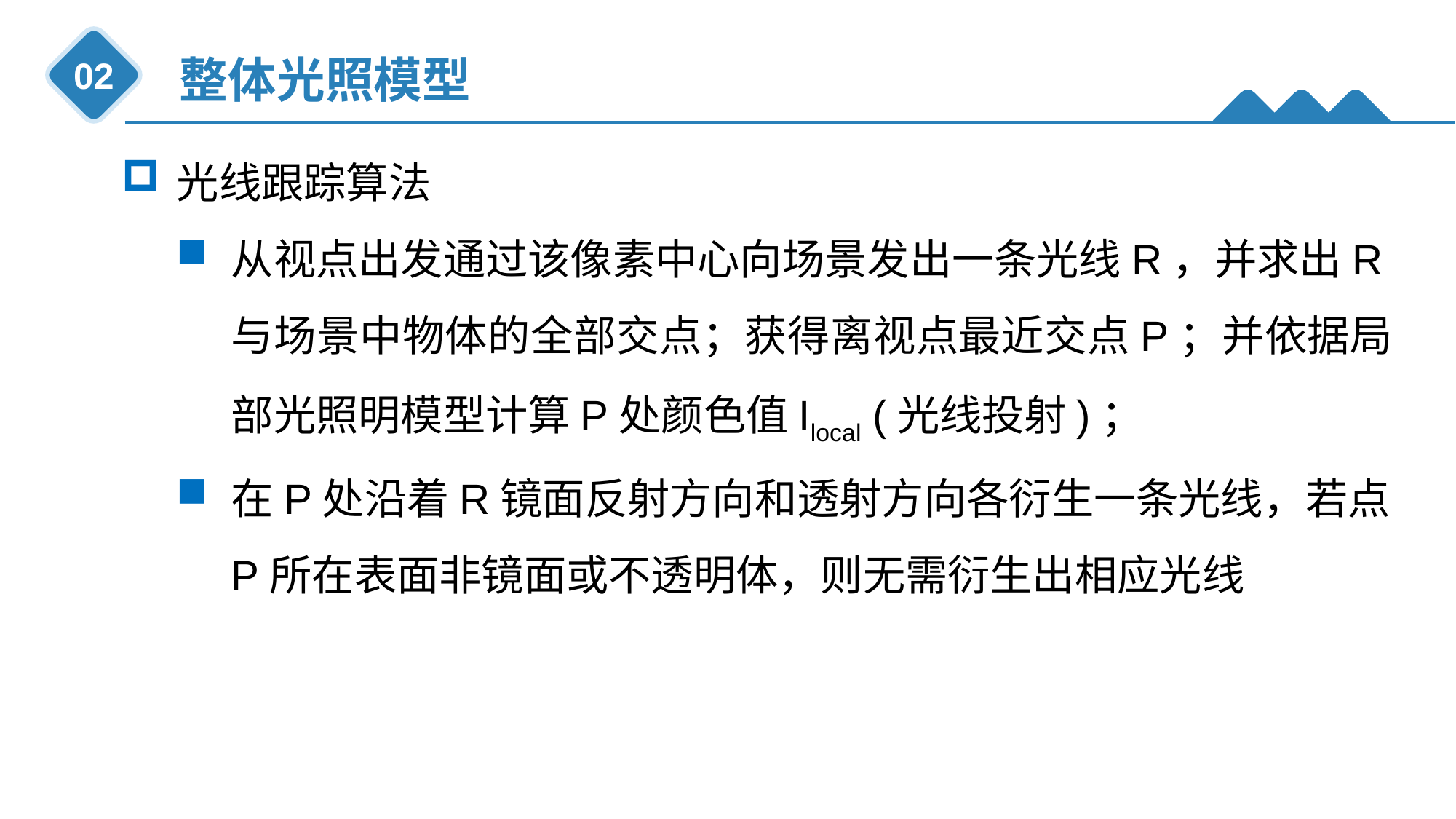

整体光照模型
02

光线跟踪算法
从视点出发通过该像素中心向场景发出一条光线R，并求出R与场景中物体的全部交点；获得离视点最近交点P；并依据局部光照明模型计算P处颜色值Ilocal (光线投射)；
在P处沿着R镜面反射方向和透射方向各衍生一条光线，若点P所在表面非镜面或不透明体，则无需衍生出相应光线